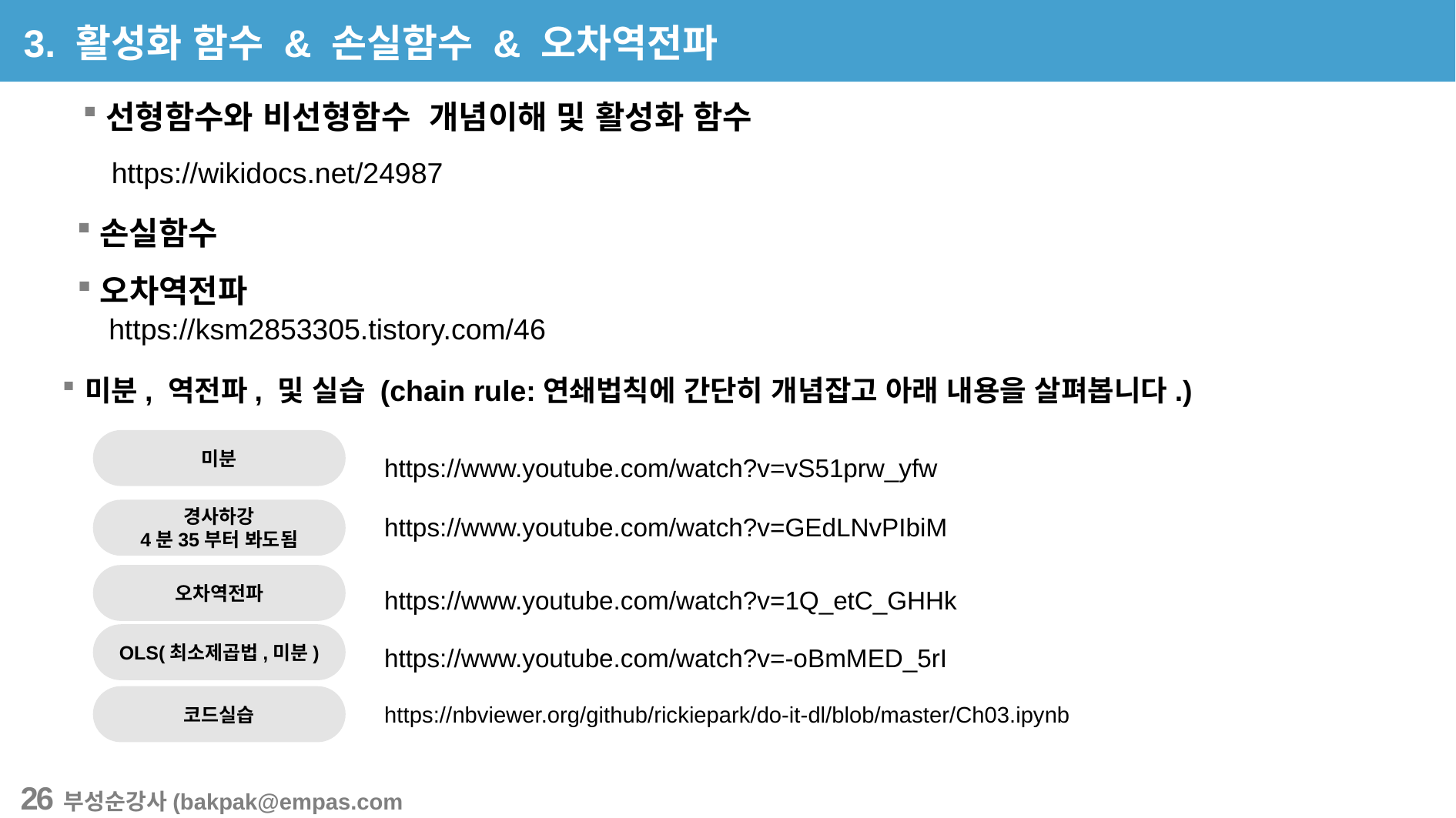

3. 활성화 함수 & 손실함수 & 오차역전파
선형함수와 비선형함수  개념이해 및 활성화 함수
https://wikidocs.net/24987
손실함수
오차역전파
https://ksm2853305.tistory.com/46
미분, 역전파, 및 실습 (chain rule:연쇄법칙에 간단히 개념잡고 아래 내용을 살펴봅니다.)
미분
https://www.youtube.com/watch?v=vS51prw_yfw
경사하강
4분35부터 봐도됨
https://www.youtube.com/watch?v=GEdLNvPIbiM
오차역전파
https://www.youtube.com/watch?v=1Q_etC_GHHk
OLS(최소제곱법,미분)
https://www.youtube.com/watch?v=-oBmMED_5rI
코드실습
https://nbviewer.org/github/rickiepark/do-it-dl/blob/master/Ch03.ipynb